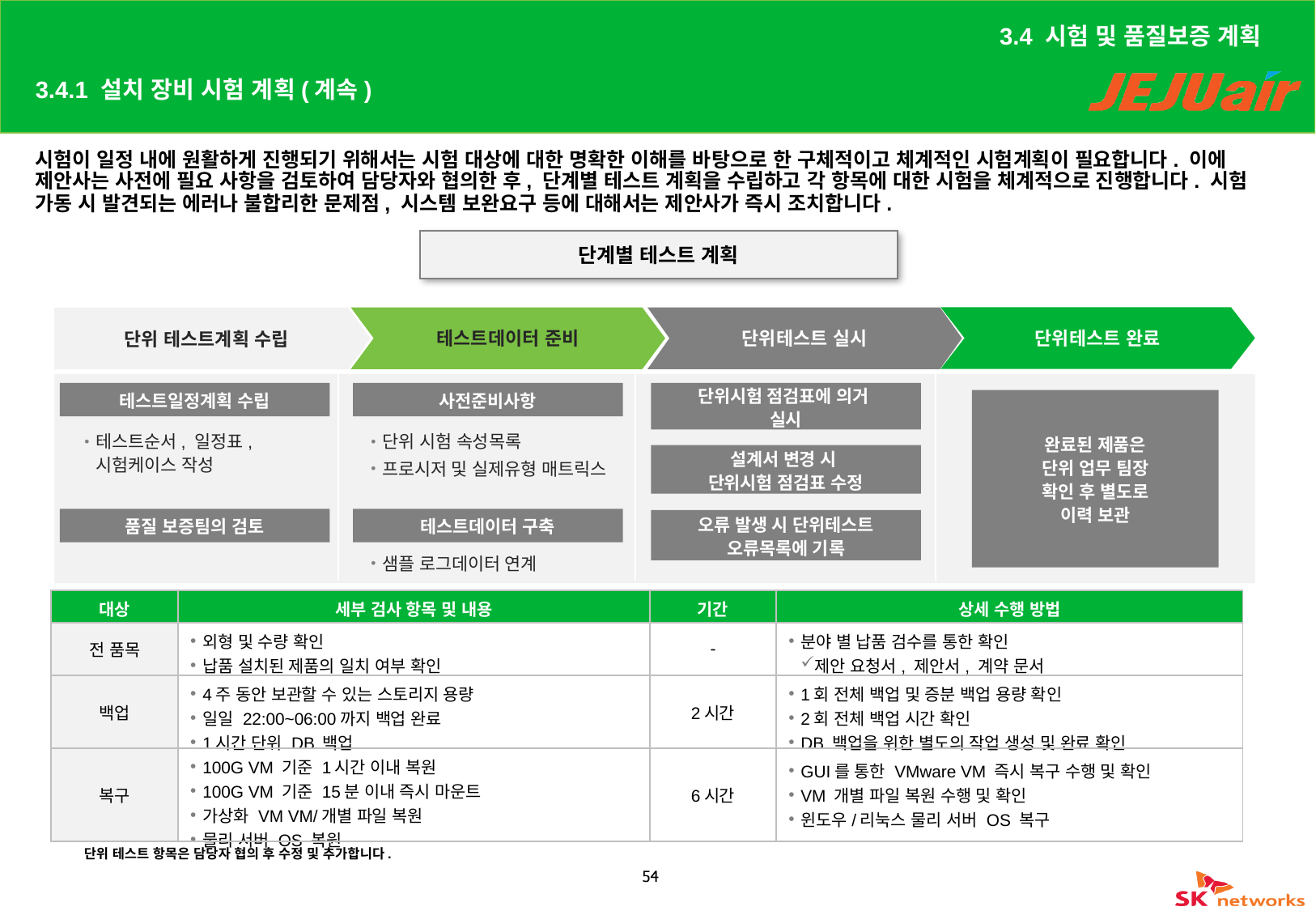

3.4 시험 및 품질보증 계획
# 3.4.1 설치 장비 시험 계획(계속)
시험이 일정 내에 원활하게 진행되기 위해서는 시험 대상에 대한 명확한 이해를 바탕으로 한 구체적이고 체계적인 시험계획이 필요합니다. 이에 제안사는 사전에 필요 사항을 검토하여 담당자와 협의한 후, 단계별 테스트 계획을 수립하고 각 항목에 대한 시험을 체계적으로 진행합니다. 시험 가동 시 발견되는 에러나 불합리한 문제점, 시스템 보완요구 등에 대해서는 제안사가 즉시 조치합니다.
단계별 테스트 계획
단위테스트 완료
테스트데이터 준비
단위테스트 실시
단위 테스트계획 수립

단위시험 점검표에 의거
실시
설계서 변경 시
단위시험 점검표 수정
오류 발생 시 단위테스트
오류목록에 기록
테스트일정계획 수립
사전준비사항
완료된 제품은
단위 업무 팀장
확인 후 별도로
이력 보관
테스트순서, 일정표, 시험케이스 작성
단위 시험 속성목록
프로시저 및 실제유형 매트릭스
품질 보증팀의 검토
테스트데이터 구축
샘플 로그데이터 연계
| 대상 | 세부 검사 항목 및 내용 | 기간 | 상세 수행 방법 |
| --- | --- | --- | --- |
| 전 품목 | 외형 및 수량 확인 납품 설치된 제품의 일치 여부 확인 | - | 분야 별 납품 검수를 통한 확인 제안 요청서, 제안서, 계약 문서 |
| 백업 | 4주 동안 보관할 수 있는 스토리지 용량 일일 22:00~06:00까지 백업 완료 1시간 단위 DB 백업 | 2시간 | 1회 전체 백업 및 증분 백업 용량 확인 2회 전체 백업 시간 확인 DB 백업을 위한 별도의 작업 생성 및 완료 확인 |
| 복구 | 100G VM 기준 1시간 이내 복원 100G VM 기준 15분 이내 즉시 마운트 가상화 VM VM/개별 파일 복원 물리 서버 OS 복원 | 6시간 | GUI를 통한 VMware VM 즉시 복구 수행 및 확인 VM 개별 파일 복원 수행 및 확인 윈도우/리눅스 물리 서버 OS 복구 |
단위 테스트 항목은 담당자 협의 후 수정 및 추가합니다.
54